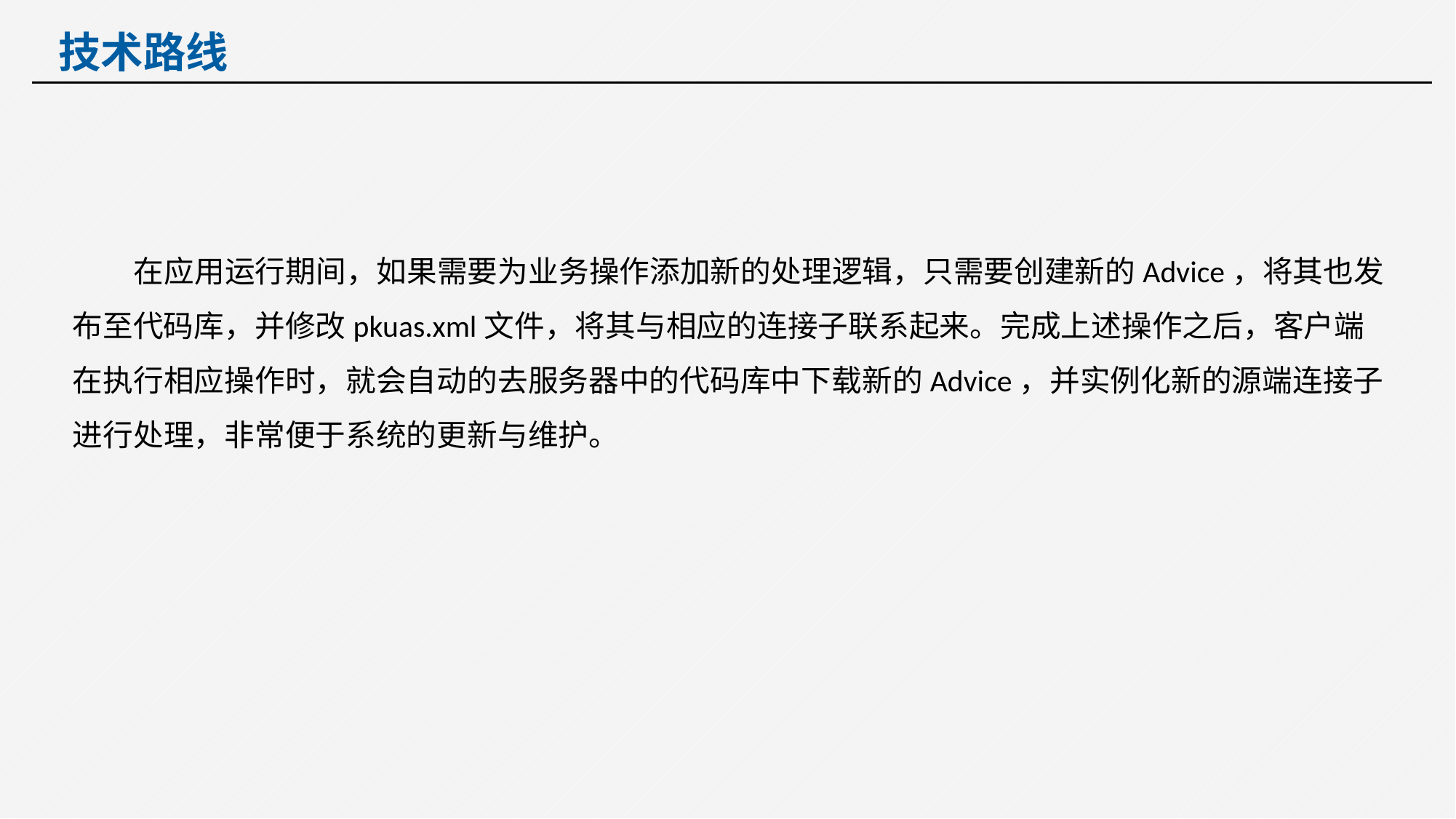

技术路线
        在应用运行期间，如果需要为业务操作添加新的处理逻辑，只需要创建新的Advice，将其也发布至代码库，并修改pkuas.xml文件，将其与相应的连接子联系起来。完成上述操作之后，客户端在执行相应操作时，就会自动的去服务器中的代码库中下载新的Advice，并实例化新的源端连接子进行处理，非常便于系统的更新与维护。